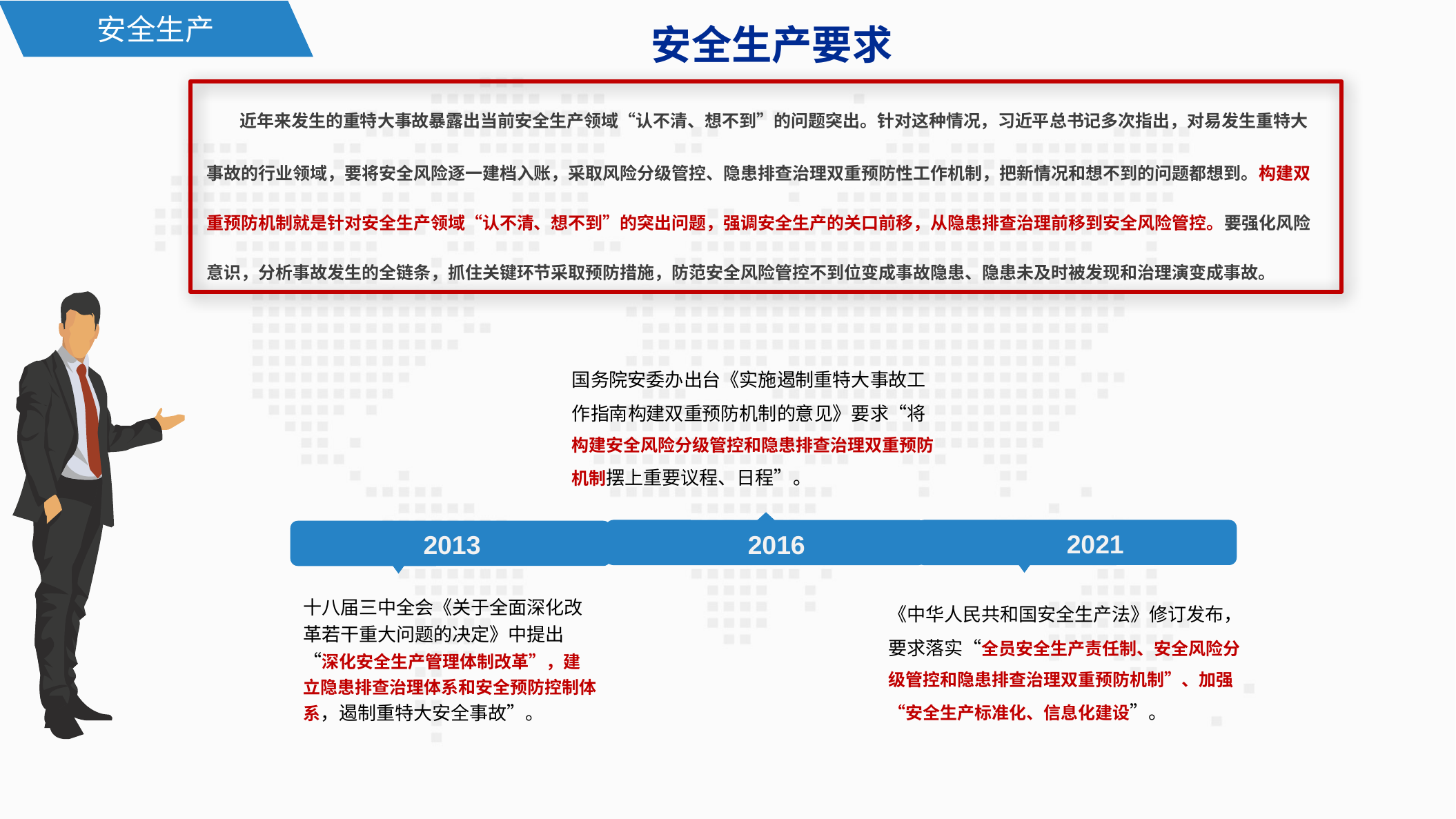

安全生产要求
安全生产
    近年来发生的重特大事故暴露出当前安全生产领域“认不清、想不到”的问题突出。针对这种情况，习近平总书记多次指出，对易发生重特大事故的行业领域，要将安全风险逐一建档入账，采取风险分级管控、隐患排查治理双重预防性工作机制，把新情况和想不到的问题都想到。构建双重预防机制就是针对安全生产领域“认不清、想不到”的突出问题，强调安全生产的关口前移，从隐患排查治理前移到安全风险管控。要强化风险意识，分析事故发生的全链条，抓住关键环节采取预防措施，防范安全风险管控不到位变成事故隐患、隐患未及时被发现和治理演变成事故。

国务院安委办出台《实施遏制重特大事故工作指南构建双重预防机制的意见》要求“将构建安全风险分级管控和隐患排查治理双重预防机制摆上重要议程、日程”。

2021
2016
2013
十八届三中全会《关于全面深化改革若干重大问题的决定》中提出“深化安全生产管理体制改革”，建立隐患排查治理体系和安全预防控制体系，遏制重特大安全事故”。
《中华人民共和国安全生产法》修订发布，要求落实“全员安全生产责任制、安全风险分级管控和隐患排查治理双重预防机制”、加强“安全生产标准化、信息化建设”。